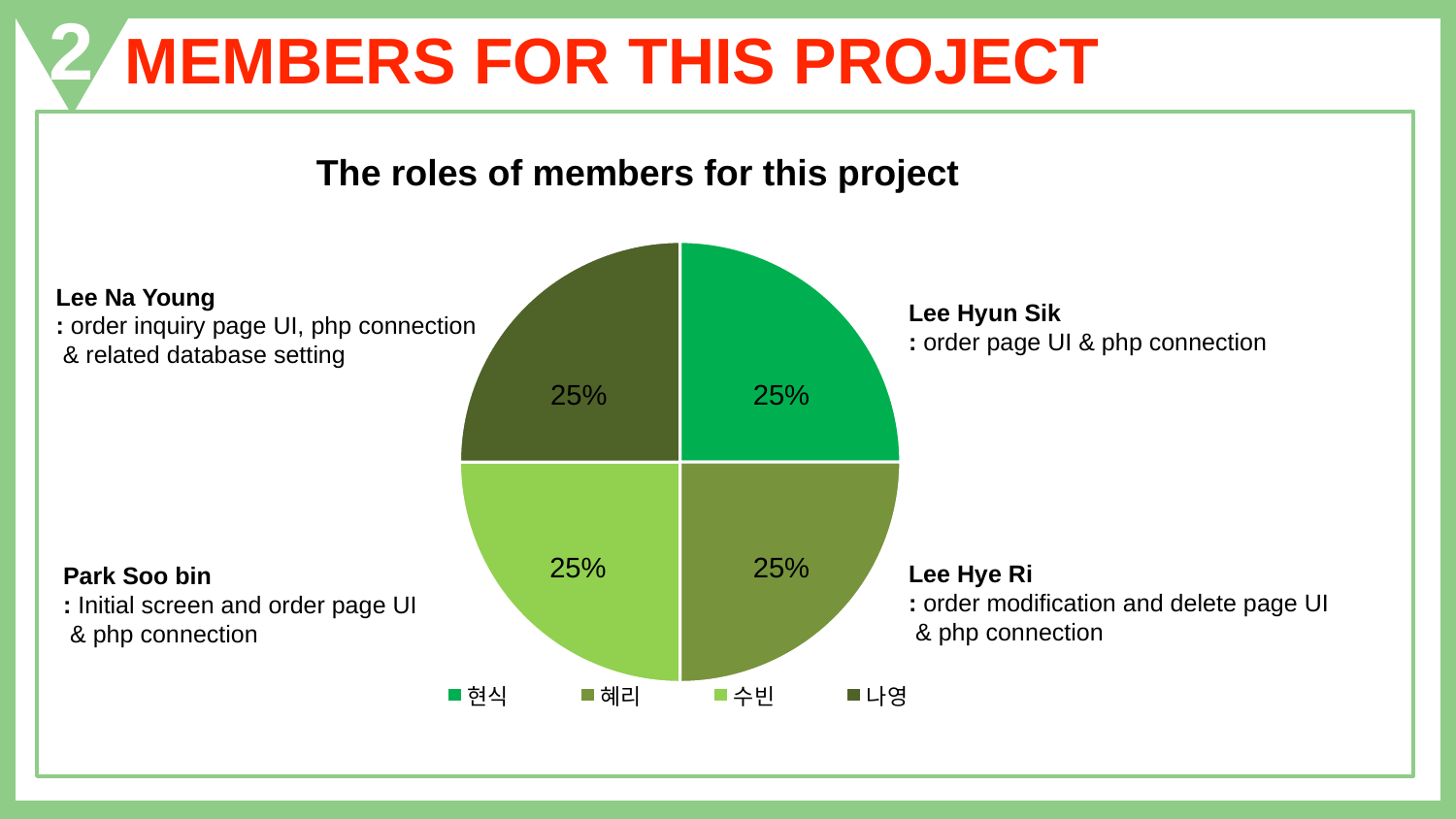

2
MEMBERS FOR THIS PROJECT
The roles of members for this project

### Chart

| Category | The roles of members for this project |
|---|---|
| 현식 | 33.3 |
| 혜리 | 33.3 |
| 수빈 | 33.3 |
| 나영 | 33.3 |
Lee Na Young
: order inquiry page UI, php connection
 & related database setting
Lee Hyun Sik
: order page UI & php connection
25%
25%
25%
25%
Lee Hye Ri
: order modification and delete page UI
 & php connection
Park Soo bin
: Initial screen and order page UI
 & php connection